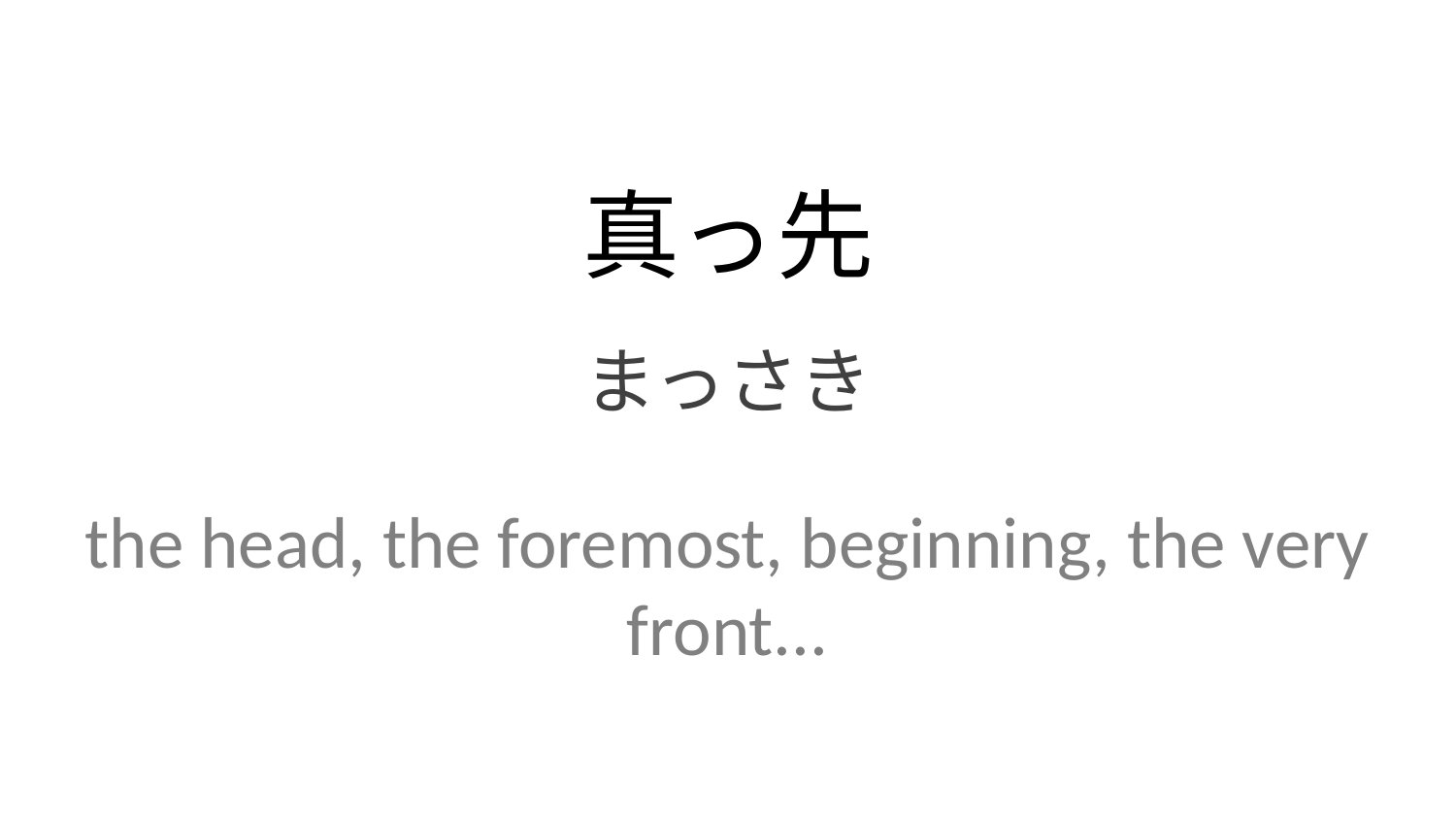

真っ先

まっさき
the head, the foremost, beginning, the very front...